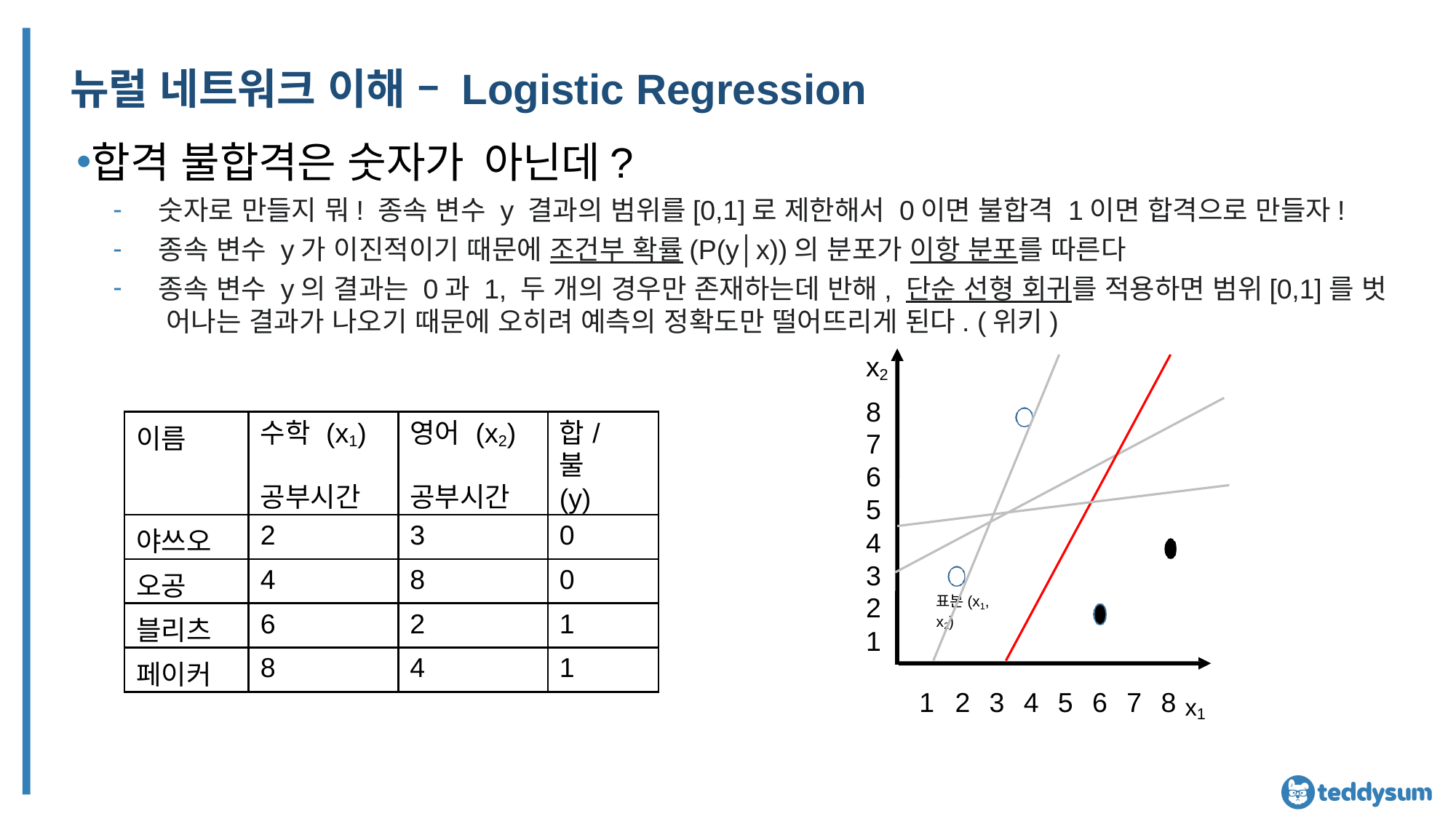

# 뉴럴 네트워크 이해 – Logistic Regression
합격 불합격은 숫자가 아닌데?
숫자로 만들지 뭐! 종속 변수 y 결과의 범위를[0,1]로 제한해서 0이면 불합격 1이면 합격으로 만들자!
종속 변수 y가 이진적이기 때문에 조건부 확률(P(y│x))의 분포가 이항 분포를 따른다
종속 변수 y의 결과는 0과 1, 두 개의 경우만 존재하는데 반해, 단순 선형 회귀를 적용하면 범위[0,1]를 벗  어나는 결과가 나오기 때문에 오히려 예측의 정확도만 떨어뜨리게 된다. (위키)
x2
8
7
6
5
4
3
2
1

| 이름 | 수학 (x1) 공부시간 | 영어 (x2) 공부시간 | 합/불 (y) |
| --- | --- | --- | --- |
| 야쓰오 | 2 | 3 | 0 |
| 오공 | 4 | 8 | 0 |
| 블리츠 | 6 | 2 | 1 |
| 페이커 | 8 | 4 | 1 |

표본(x1, x2)

1	2	3	4	5	6	7	8 x1